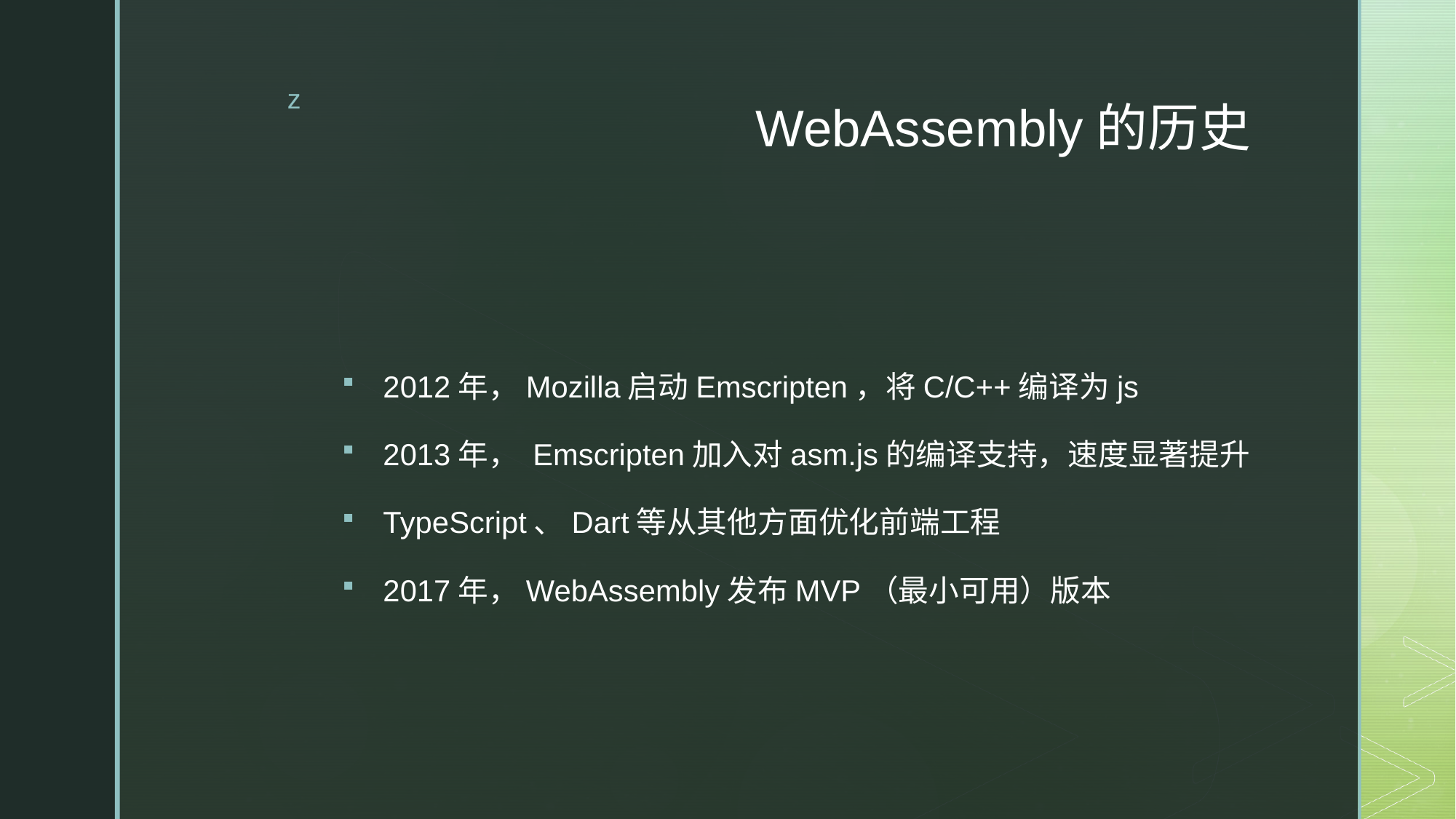

# WebAssembly的历史
2012年，Mozilla启动Emscripten，将C/C++编译为js
2013年， Emscripten加入对asm.js的编译支持，速度显著提升
TypeScript、Dart等从其他方面优化前端工程
2017年，WebAssembly发布MVP（最小可用）版本